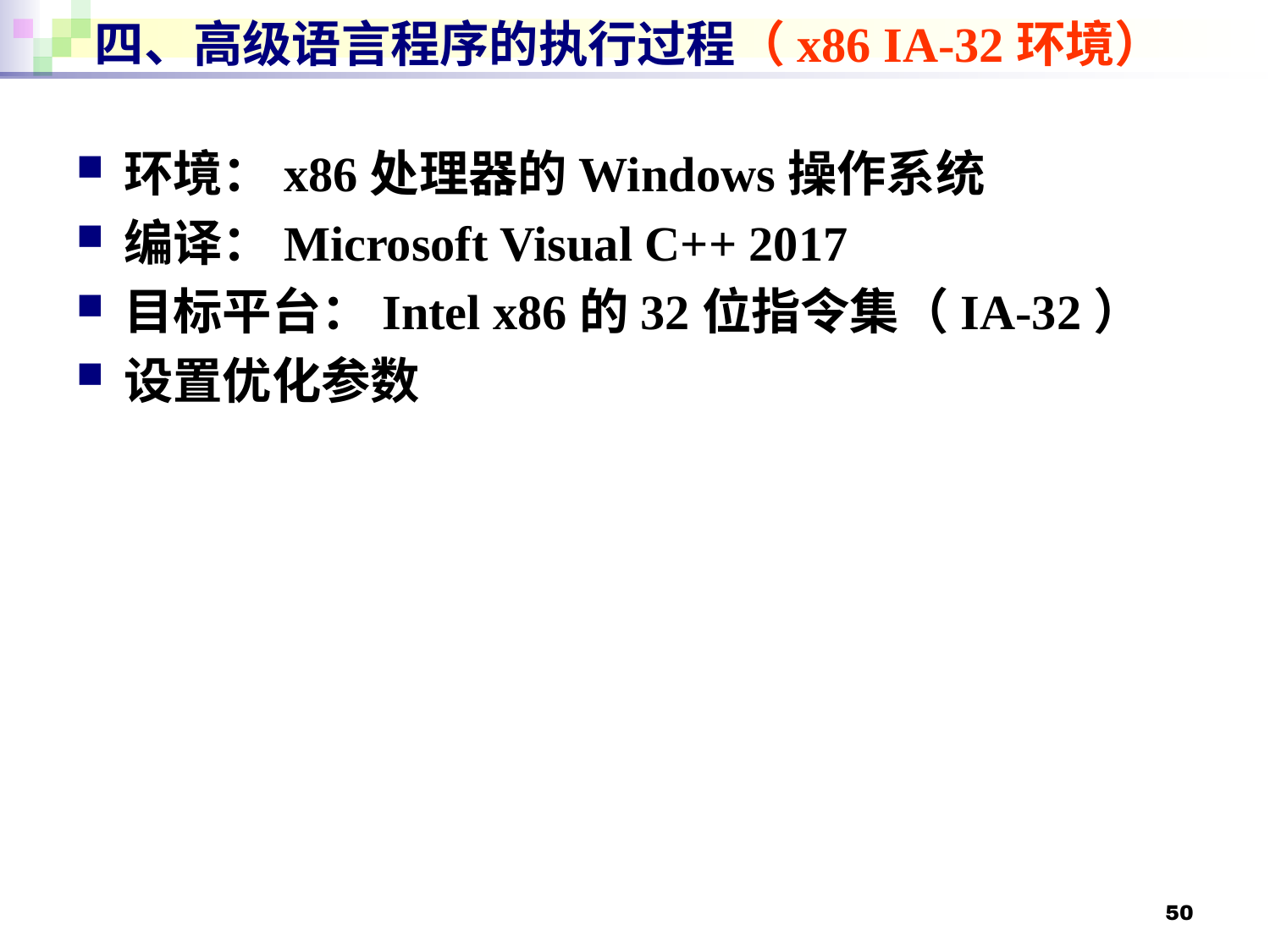

# 四、高级语言程序的执行过程（x86 IA-32环境）
环境：x86处理器的Windows操作系统
编译：Microsoft Visual C++ 2017
目标平台：Intel x86的32位指令集（IA-32）
设置优化参数
50